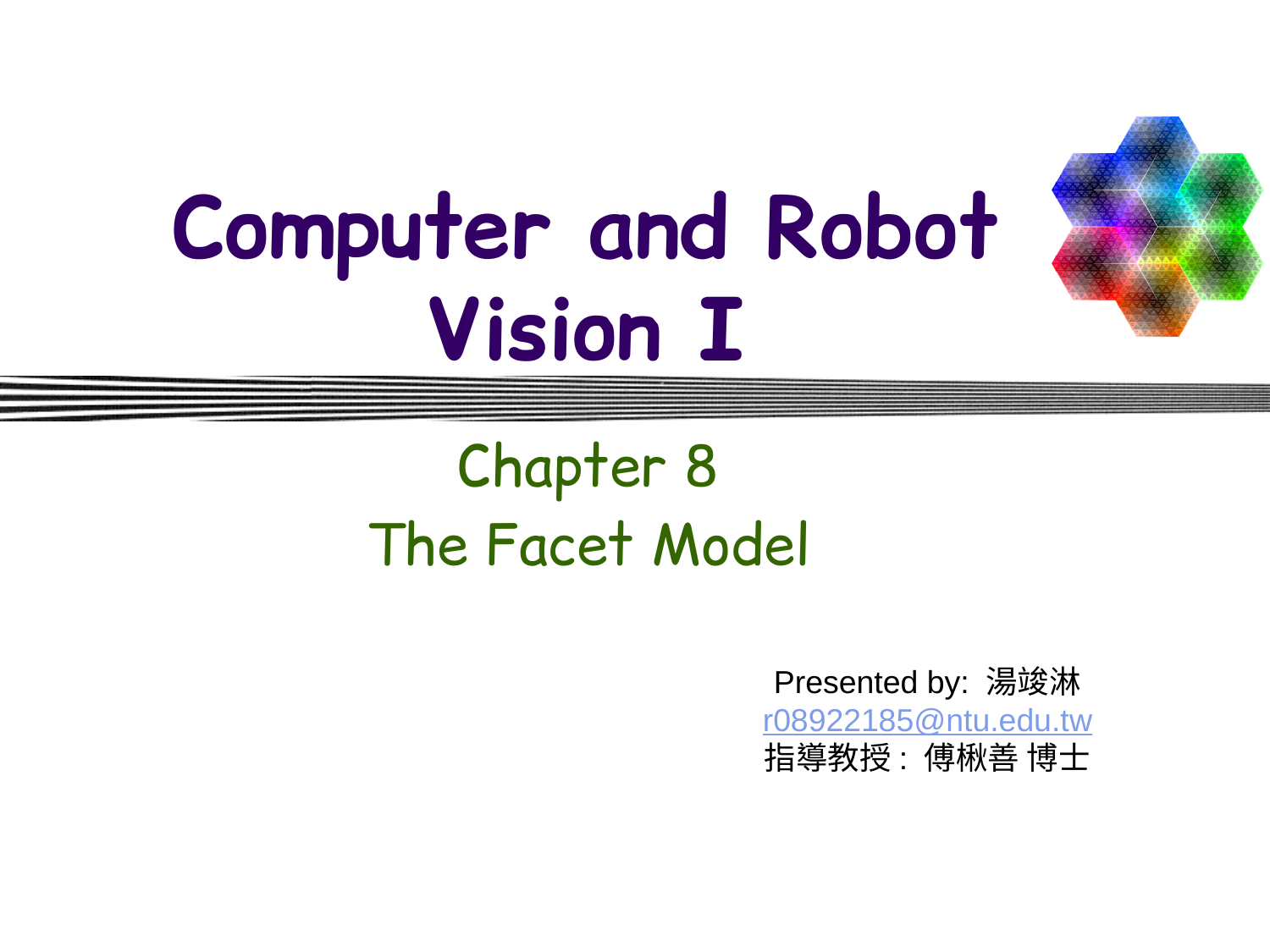

# Computer and Robot Vision I
Chapter 8
The Facet Model
Presented by: 湯竣淋
r08922185@ntu.edu.tw
指導教授: 傅楸善 博士